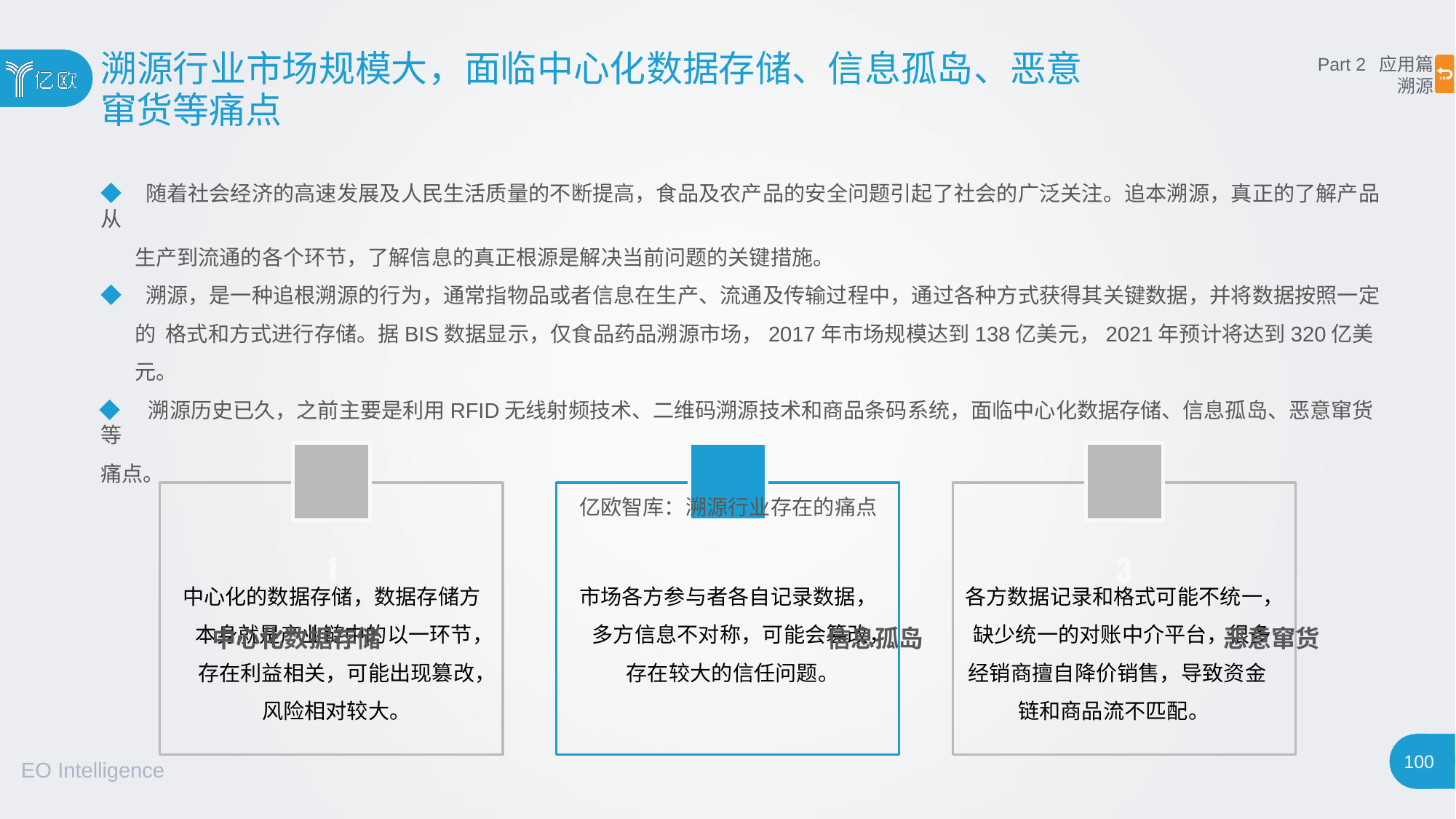

# 溯源行业市场规模大，面临中心化数据存储、信息孤岛、恶意
窜货等痛点
Part 2 应用篇
溯源

◆ 随着社会经济的高速发展及人民生活质量的不断提高，食品及农产品的安全问题引起了社会的广泛关注。追本溯源，真正的了解产品从
生产到流通的各个环节，了解信息的真正根源是解决当前问题的关键措施。
◆ 溯源，是一种追根溯源的行为，通常指物品或者信息在生产、流通及传输过程中，通过各种方式获得其关键数据，并将数据按照一定的  格式和方式进行存储。据BIS数据显示，仅食品药品溯源市场，2017年市场规模达到138亿美元，2021年预计将达到320亿美元。
◆ 溯源历史已久，之前主要是利用RFID无线射频技术、二维码溯源技术和商品条码系统，面临中心化数据存储、信息孤岛、恶意窜货等
痛点。
亿欧智库：溯源行业存在的痛点

1	2	3

中心化数据存储	信息孤岛	恶意窜货

中心化的数据存储，数据存储方  本身就是产业链中的以一环节，  存在利益相关，可能出现篡改，  风险相对较大。
市场各方参与者各自记录数据，  多方信息不对称，可能会篡改，  存在较大的信任问题。
各方数据记录和格式可能不统一，  缺少统一的对账中介平台，很多  经销商擅自降价销售，导致资金
链和商品流不匹配。
100
EO Intelligence